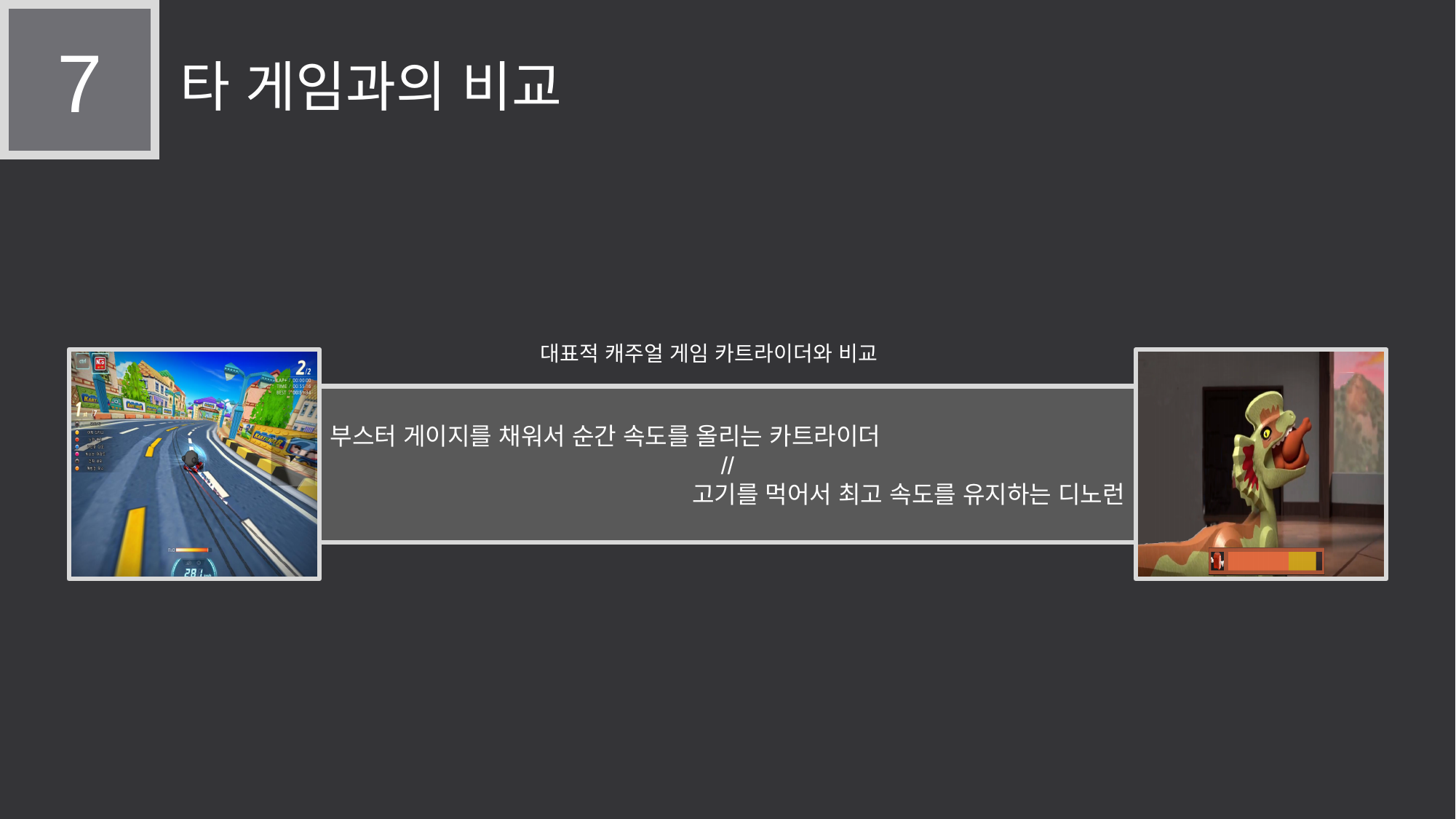

7
타 게임과의 비교
대표적 캐주얼 게임 카트라이더와 비교

부스터 게이지를 채워서 순간 속도를 올리는 카트라이더
//
고기를 먹어서 최고 속도를 유지하는 디노런